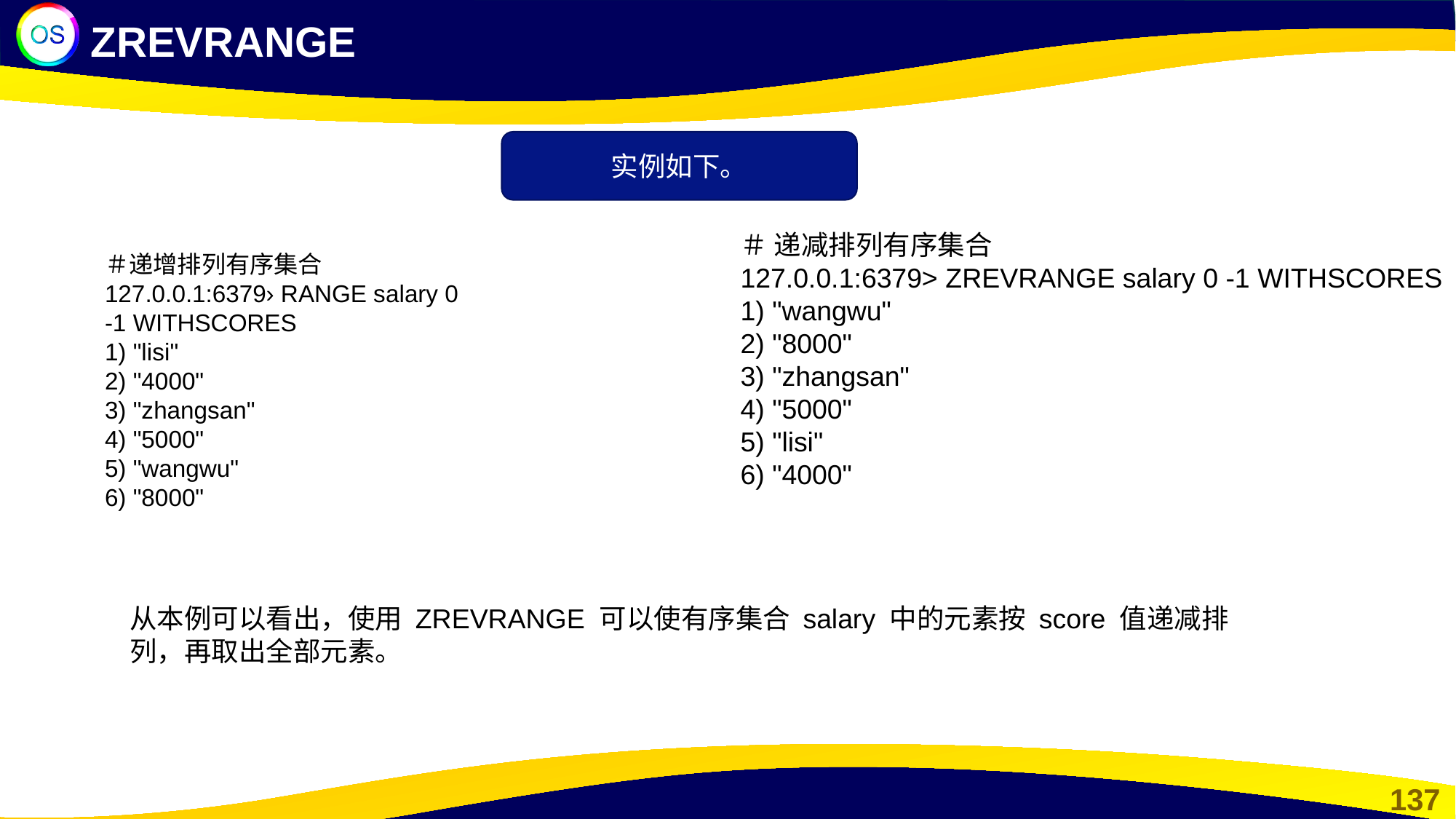

ZREVRANGE
实例如下。
＃ 递减排列有序集合
127.0.0.1:6379> ZREVRANGE salary 0 -1 WITHSCORES
1) "wangwu"
2) "8000"
3) "zhangsan"
4) "5000"
5) "lisi"
6) "4000"
＃递增排列有序集合
127.0.0.1:6379› RANGE salary 0
-1 WITHSCORES
1) "lisi"
2) "4000"
3) "zhangsan"
4) "5000"
5) "wangwu"
6) "8000"
从本例可以看出，使用 ZREVRANGE 可以使有序集合 salary 中的元素按 score 值递减排
列，再取出全部元素。